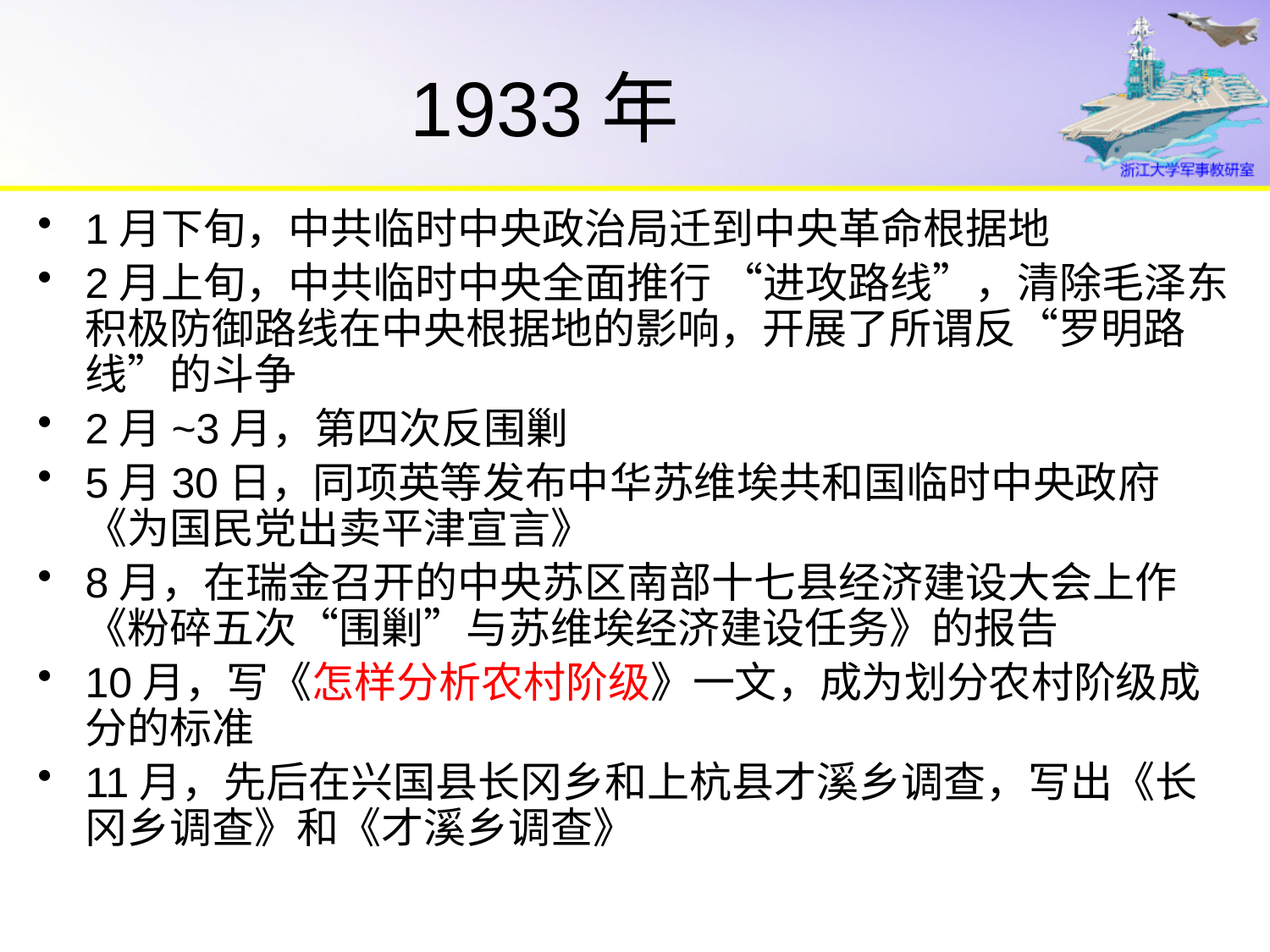

# 1933年
1月下旬，中共临时中央政治局迁到中央革命根据地
2月上旬，中共临时中央全面推行 “进攻路线”，清除毛泽东积极防御路线在中央根据地的影响，开展了所谓反“罗明路线”的斗争
2月~3月，第四次反围剿
5月30日，同项英等发布中华苏维埃共和国临时中央政府《为国民党出卖平津宣言》
8月，在瑞金召开的中央苏区南部十七县经济建设大会上作《粉碎五次“围剿”与苏维埃经济建设任务》的报告
10月，写《怎样分析农村阶级》一文，成为划分农村阶级成分的标准
11月，先后在兴国县长冈乡和上杭县才溪乡调查，写出《长冈乡调查》和《才溪乡调查》